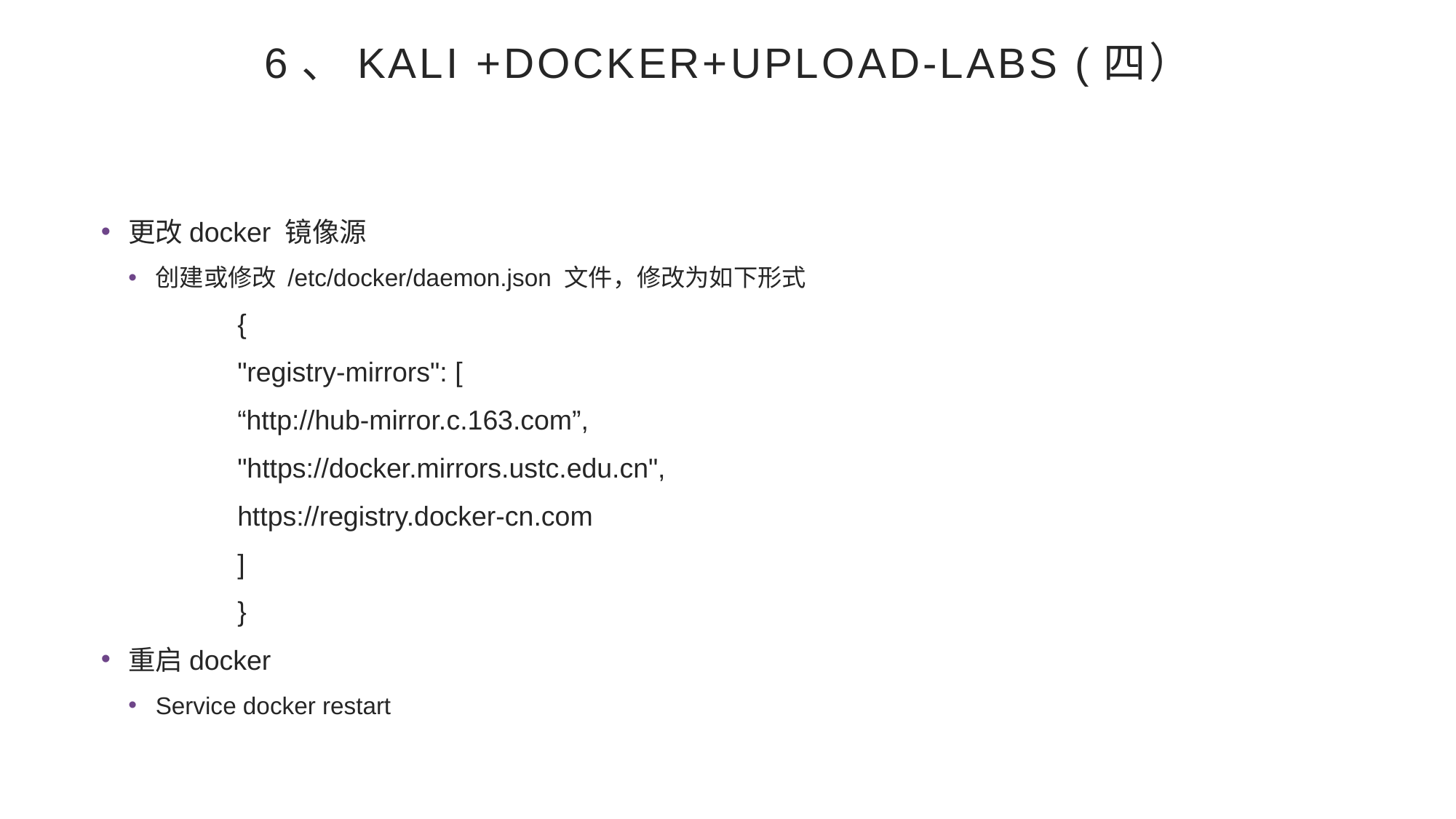

# 6、kali +docker+upload-labs (四）
更改docker 镜像源
创建或修改 /etc/docker/daemon.json 文件，修改为如下形式
		{
		"registry-mirrors": [
		“http://hub-mirror.c.163.com”,
		"https://docker.mirrors.ustc.edu.cn",
		https://registry.docker-cn.com
		]
		}
重启docker
Service docker restart